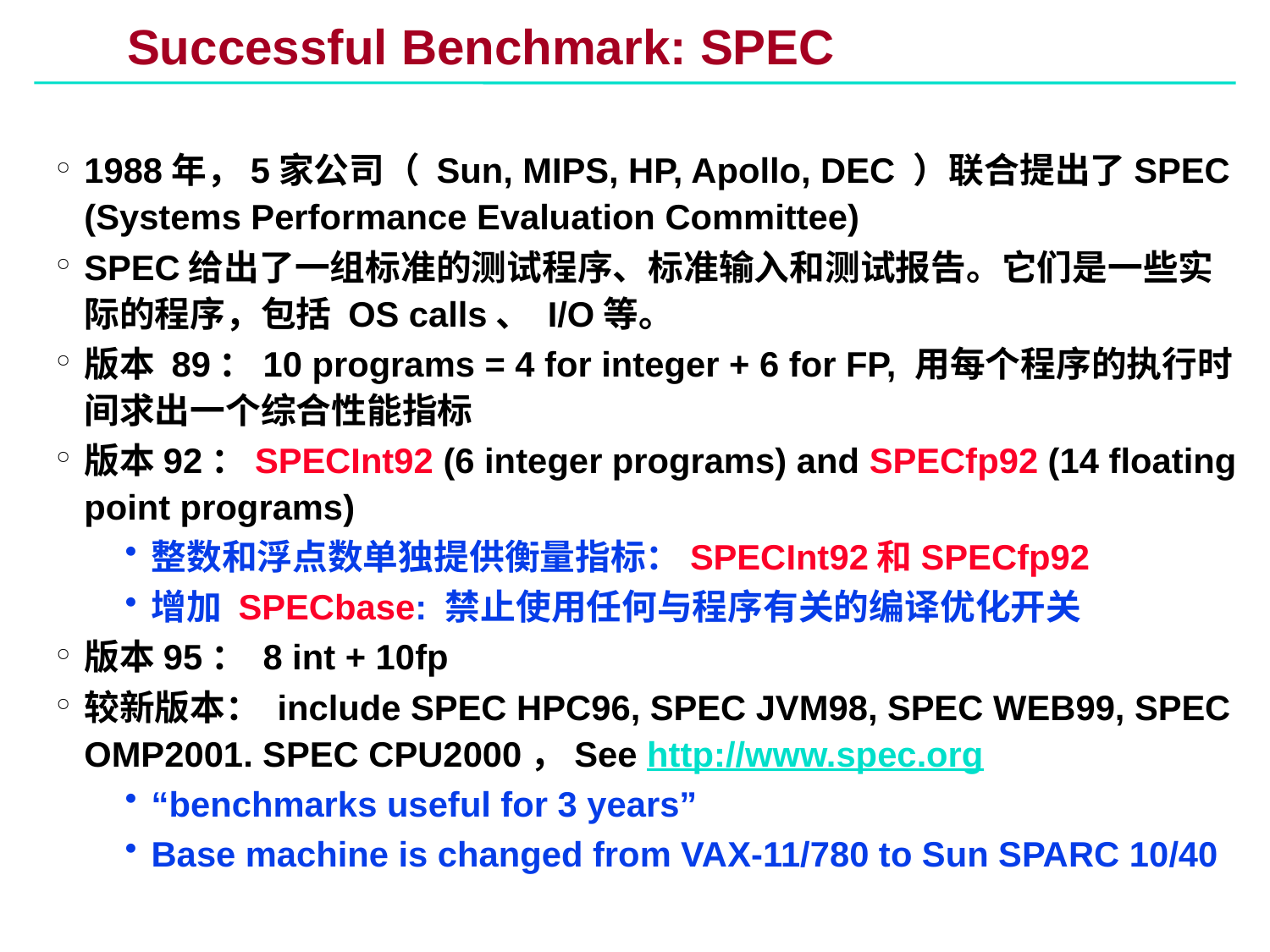

# Successful Benchmark: SPEC
1988年，5家公司（ Sun, MIPS, HP, Apollo, DEC ）联合提出了SPEC (Systems Performance Evaluation Committee)
SPEC给出了一组标准的测试程序、标准输入和测试报告。它们是一些实际的程序，包括 OS calls、 I/O等。
版本 89：10 programs = 4 for integer + 6 for FP, 用每个程序的执行时间求出一个综合性能指标
版本92：SPECInt92 (6 integer programs) and SPECfp92 (14 floating point programs)
整数和浮点数单独提供衡量指标：SPECInt92和SPECfp92
增加 SPECbase: 禁止使用任何与程序有关的编译优化开关
版本95： 8 int + 10fp
较新版本： include SPEC HPC96, SPEC JVM98, SPEC WEB99, SPEC OMP2001. SPEC CPU2000，See http://www.spec.org
“benchmarks useful for 3 years”
Base machine is changed from VAX-11/780 to Sun SPARC 10/40